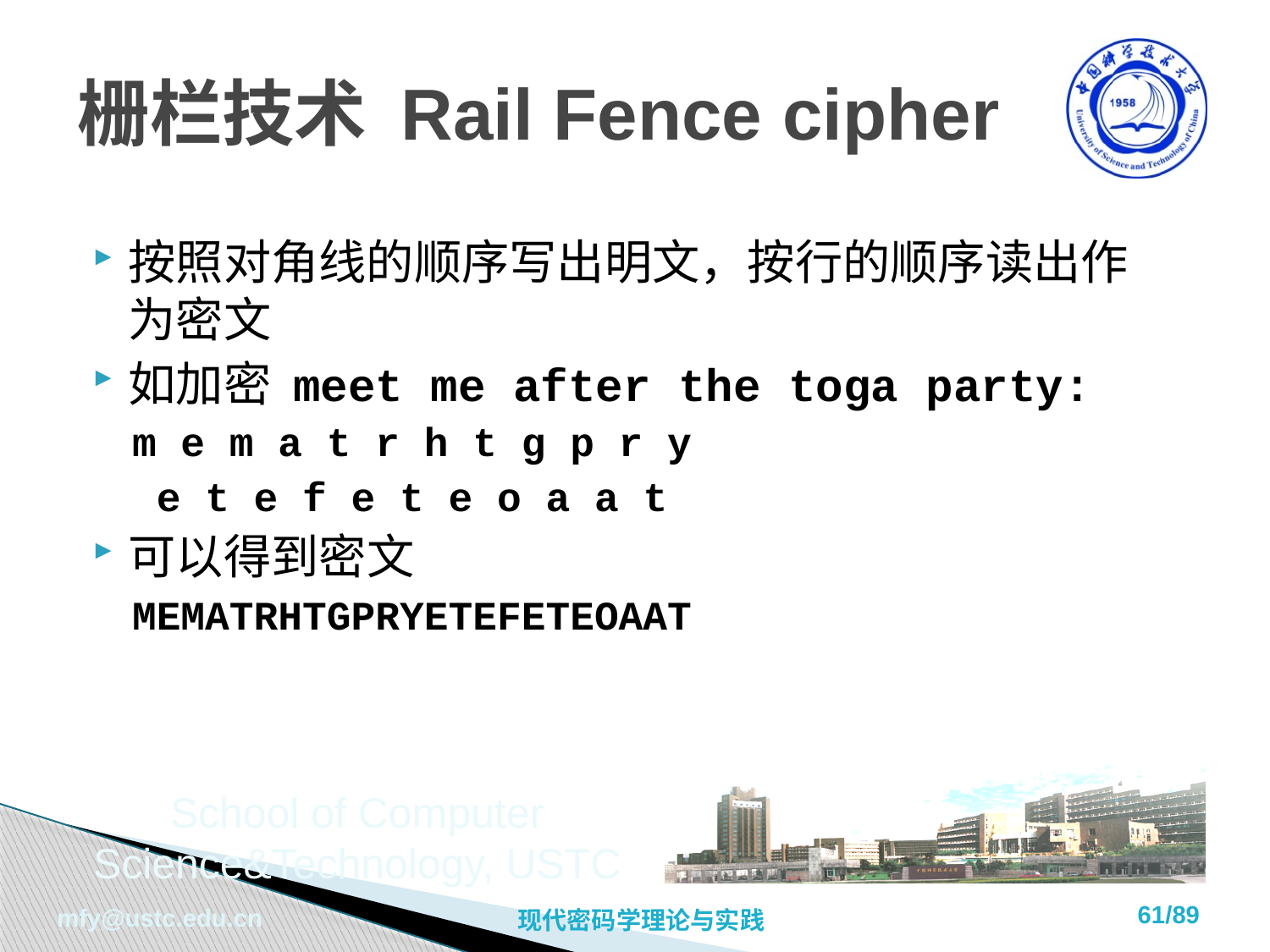

# 栅栏技术 Rail Fence cipher
按照对角线的顺序写出明文，按行的顺序读出作为密文
如加密 meet me after the toga party:
m e m a t r h t g p r y
 e t e f e t e o a a t
可以得到密文
MEMATRHTGPRYETEFETEOAAT